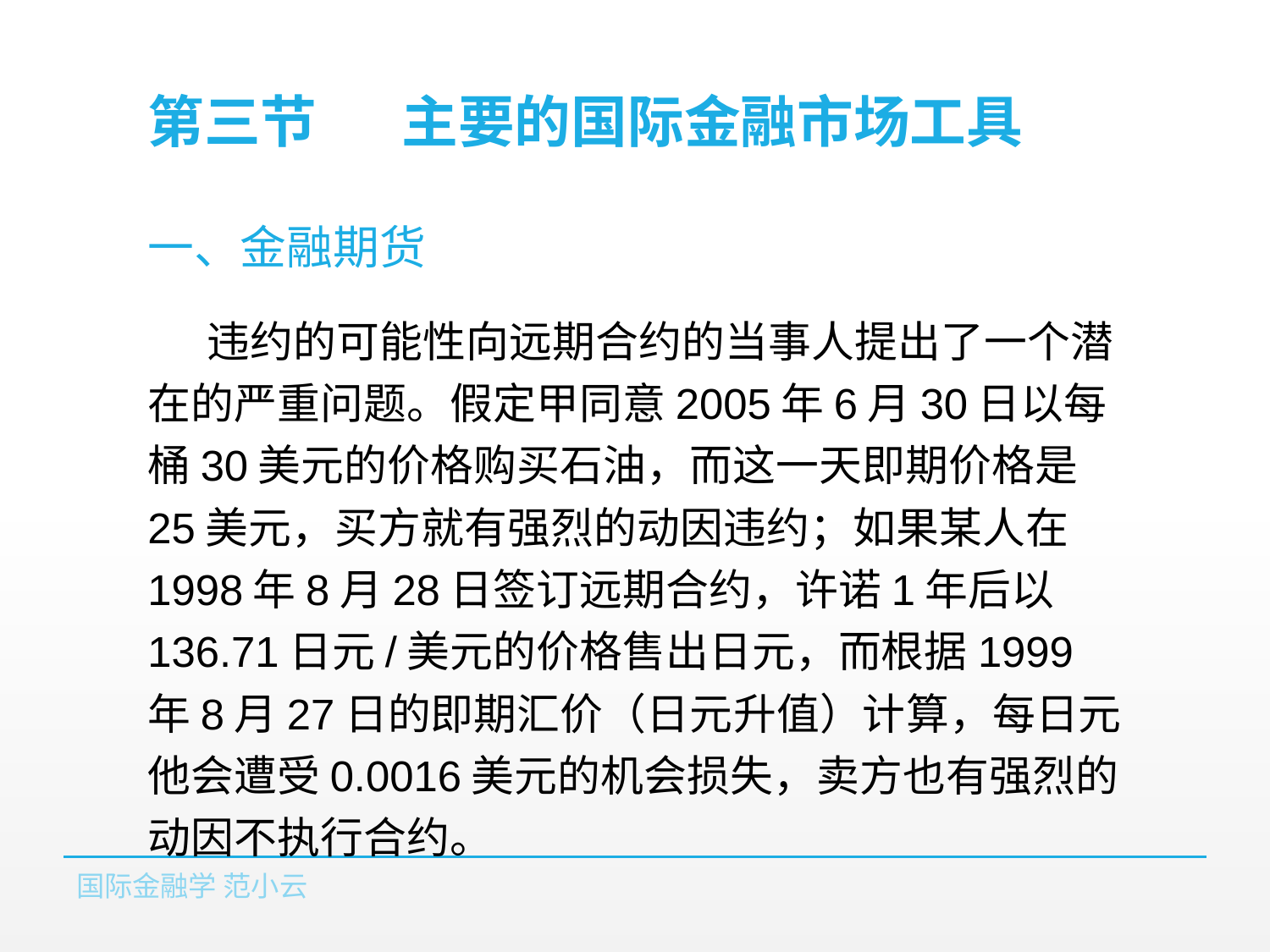

# 第三节	主要的国际金融市场工具
一、金融期货
违约的可能性向远期合约的当事人提出了一个潜在的严重问题。假定甲同意2005年6月30日以每桶30美元的价格购买石油，而这一天即期价格是25美元，买方就有强烈的动因违约；如果某人在1998年8月28日签订远期合约，许诺1年后以136.71日元/美元的价格售出日元，而根据1999年8月27日的即期汇价（日元升值）计算，每日元他会遭受0.0016美元的机会损失，卖方也有强烈的动因不执行合约。
国际金融学 范小云